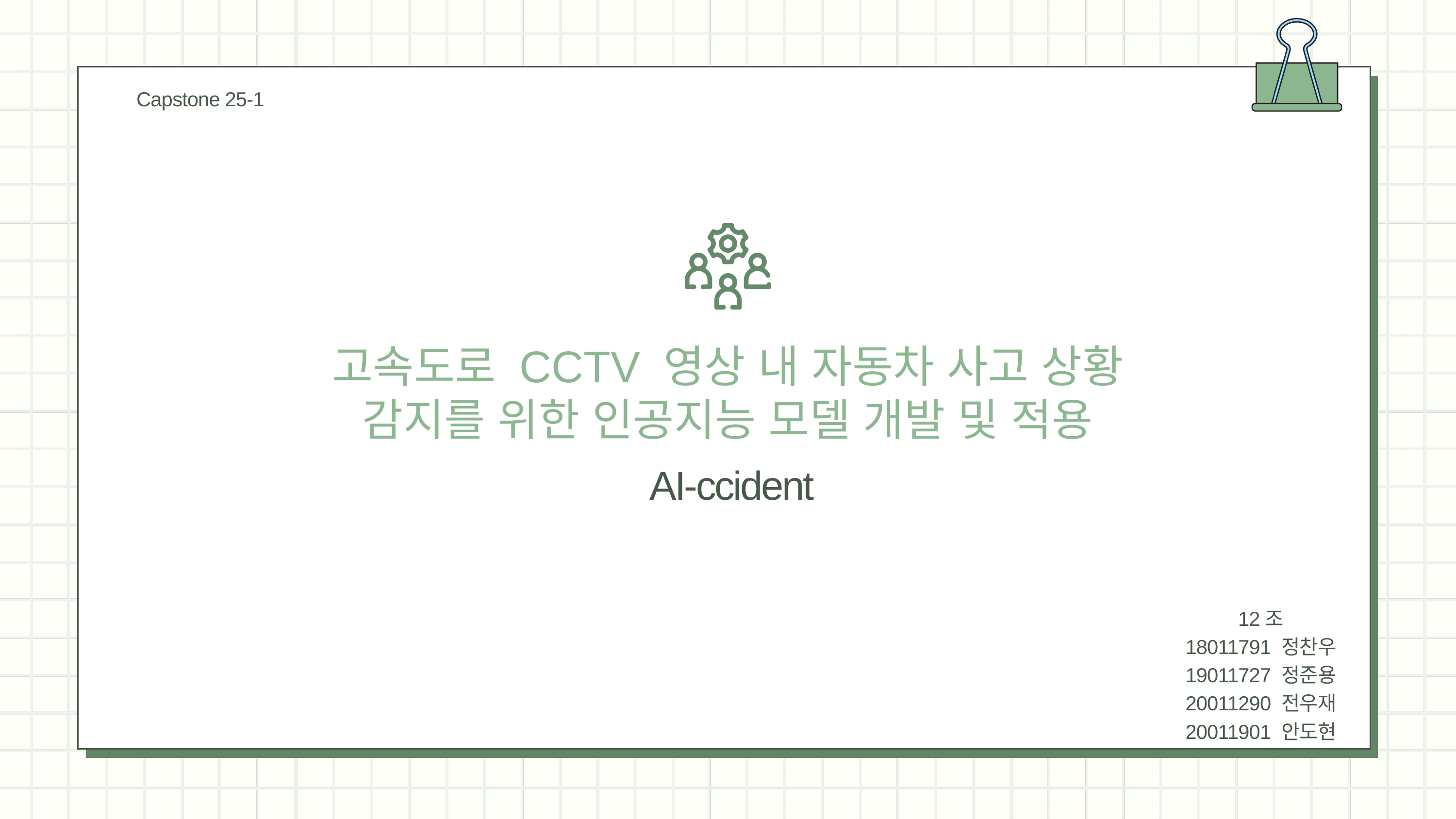

Capstone 25-1

고속도로 CCTV 영상 내 자동차 사고 상황 감지를 위한 인공지능 모델 개발 및 적용
AI-ccident
12조
18011791 정찬우
19011727 정준용
20011290 전우재
20011901 안도현